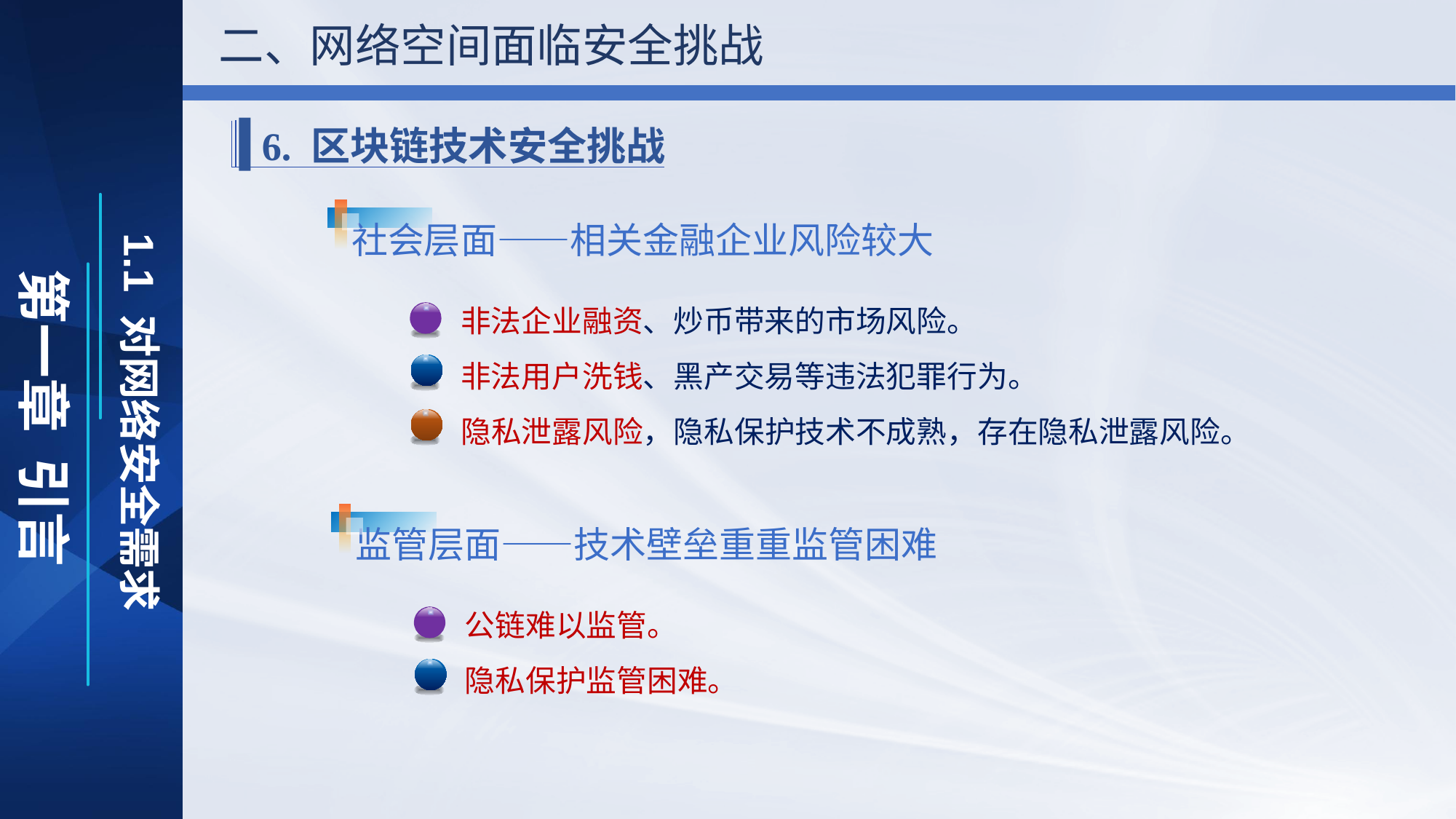

二、网络空间面临安全挑战
6. 区块链技术安全挑战

社会层面——相关金融企业风险较大

非法企业融资、炒币带来的市场风险。

非法用户洗钱、黑产交易等违法犯罪行为。

隐私泄露风险，隐私保护技术不成熟，存在隐私泄露风险。

监管层面——技术壁垒重重监管困难

公链难以监管。

隐私保护监管困难。